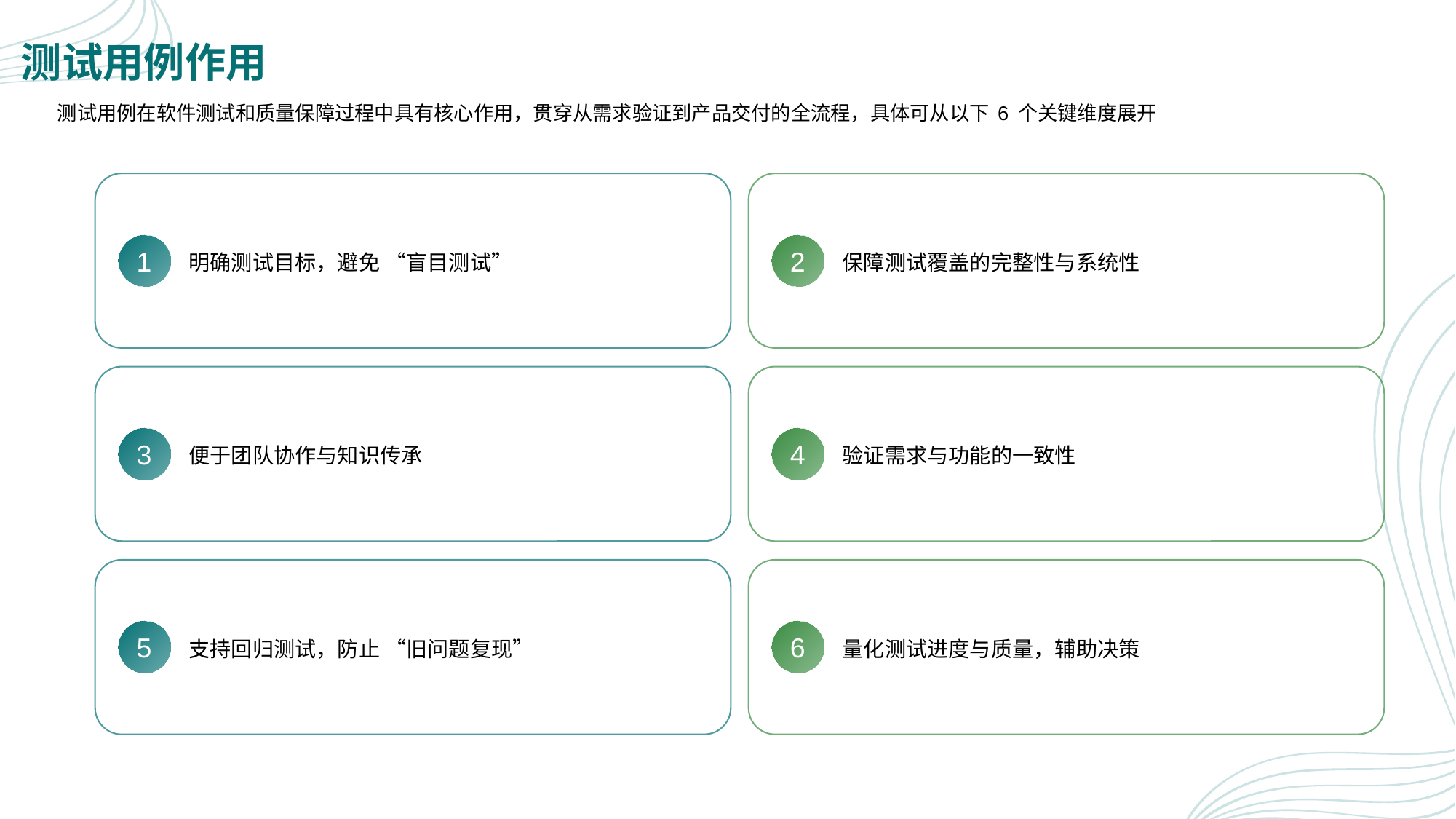

# 测试用例作用
测试用例在软件测试和质量保障过程中具有核心作用，贯穿从需求验证到产品交付的全流程，具体可从以下 6 个关键维度展开
明确测试目标，避免 “盲目测试”
保障测试覆盖的完整性与系统性
1
2
便于团队协作与知识传承
验证需求与功能的一致性
3
4
支持回归测试，防止 “旧问题复现”
量化测试进度与质量，辅助决策
5
6